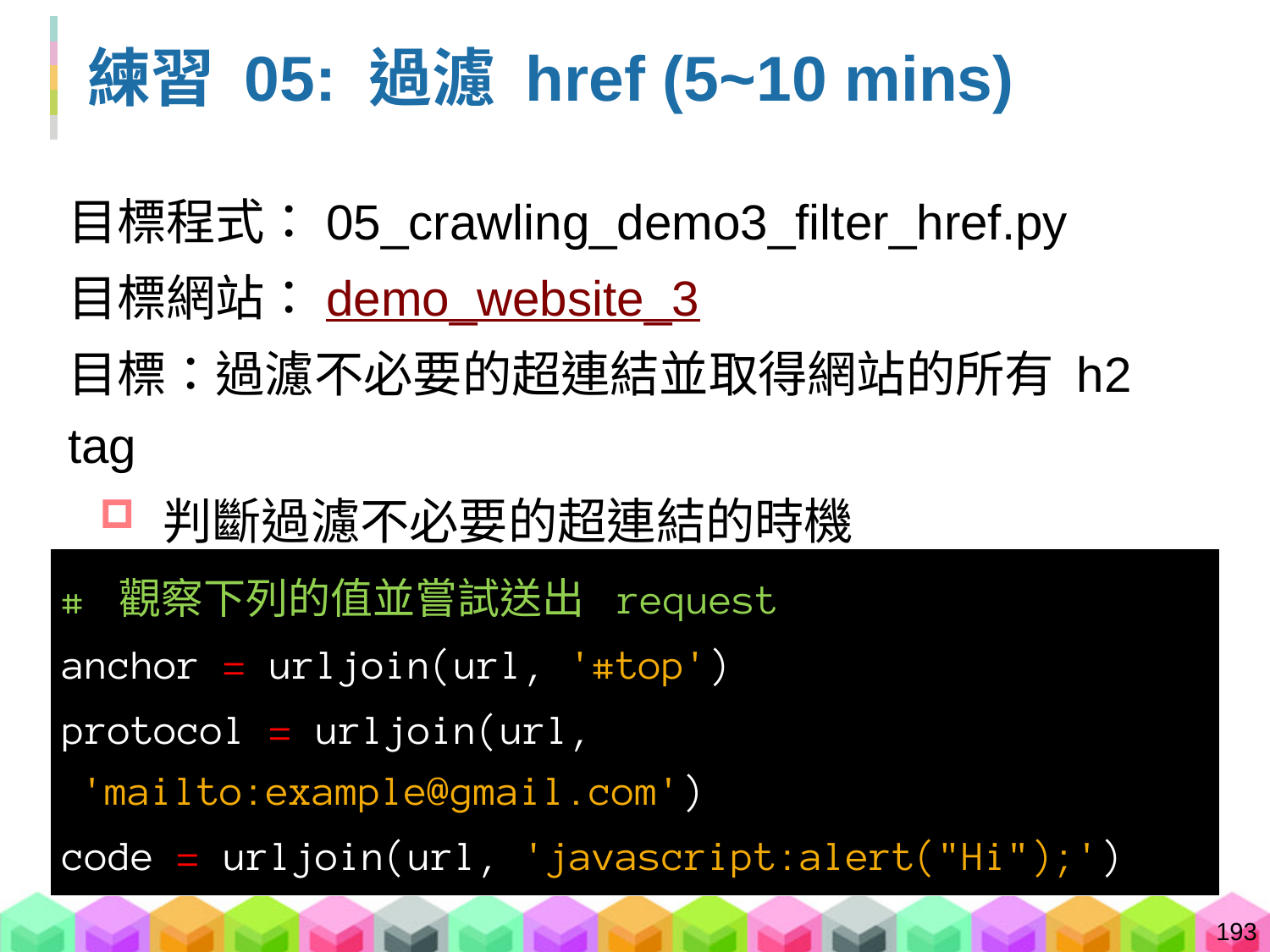

# 練習 05: 過濾 href (5~10 mins)
目標程式：05_crawling_demo3_filter_href.py
目標網站：demo_website_3
目標：過濾不必要的超連結並取得網站的所有 h2 tag
判斷過濾不必要的超連結的時機
urljoin 前還是後？
# 觀察下列的值並嘗試送出 request
anchor = urljoin(url, '#top')
protocol = urljoin(url, 'mailto:example@gmail.com')
code = urljoin(url, 'javascript:alert("Hi");')
193